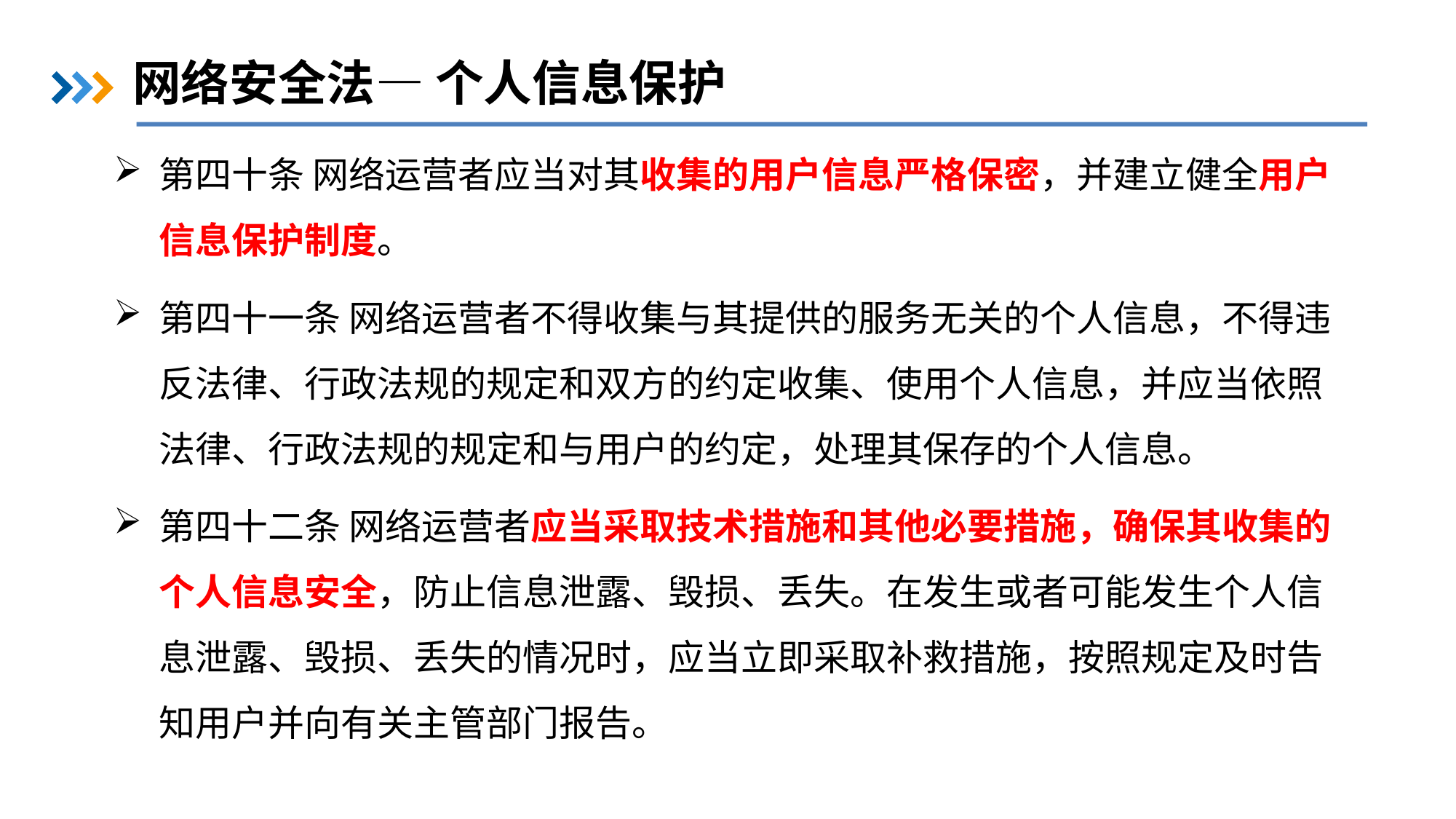

网络安全法— 个人信息保护
第四十条 网络运营者应当对其收集的用户信息严格保密，并建立健全用户信息保护制度。
第四十一条 网络运营者不得收集与其提供的服务无关的个人信息，不得违反法律、行政法规的规定和双方的约定收集、使用个人信息，并应当依照法律、行政法规的规定和与用户的约定，处理其保存的个人信息。
第四十二条 网络运营者应当采取技术措施和其他必要措施，确保其收集的个人信息安全，防止信息泄露、毁损、丢失。在发生或者可能发生个人信息泄露、毁损、丢失的情况时，应当立即采取补救措施，按照规定及时告知用户并向有关主管部门报告。